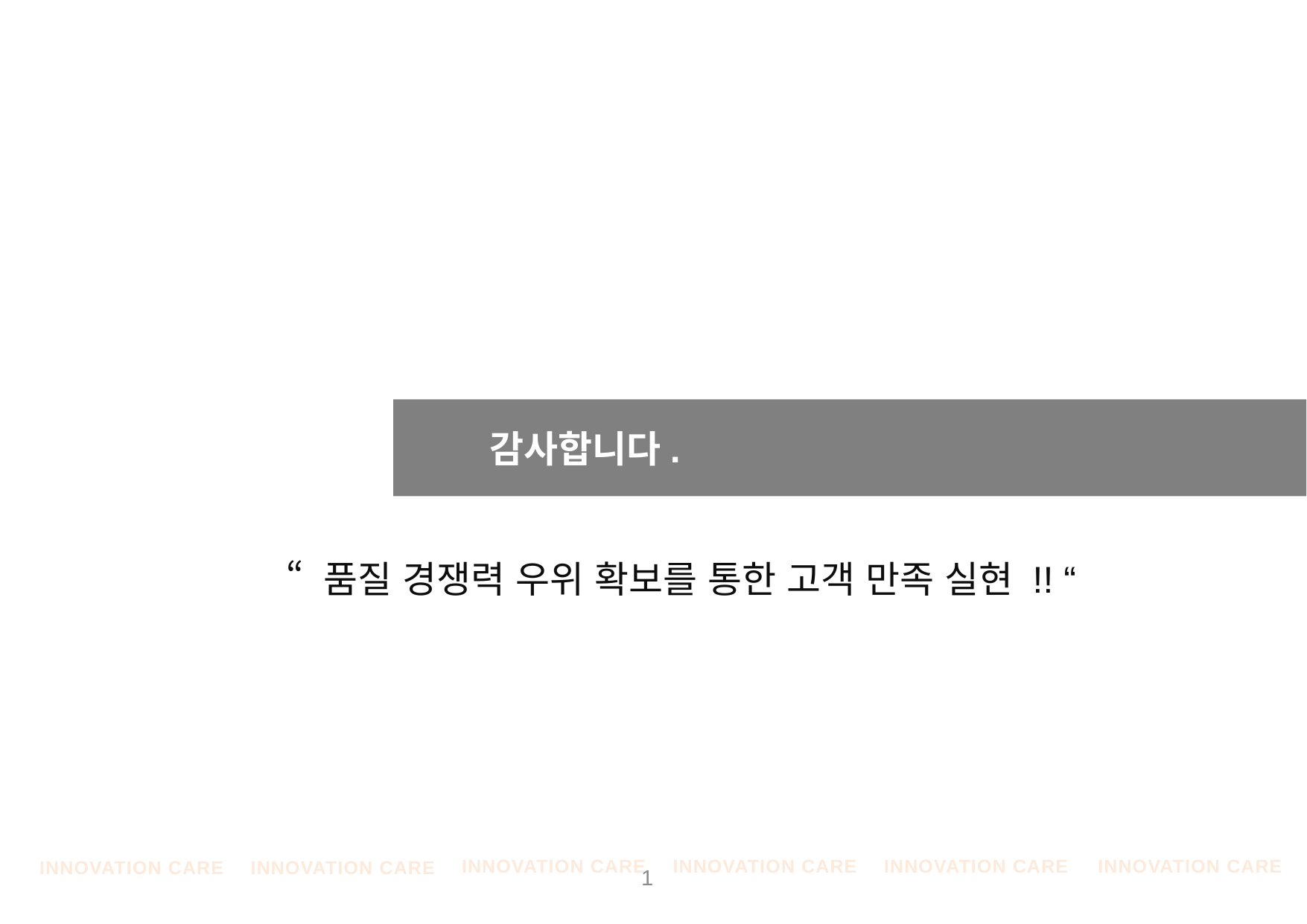

감사합니다.
 “ 품질 경쟁력 우위 확보를 통한 고객 만족 실현 !! “
INNOVATION CARE
INNOVATION CARE
INNOVATION CARE
INNOVATION CARE
INNOVATION CARE
INNOVATION CARE
1